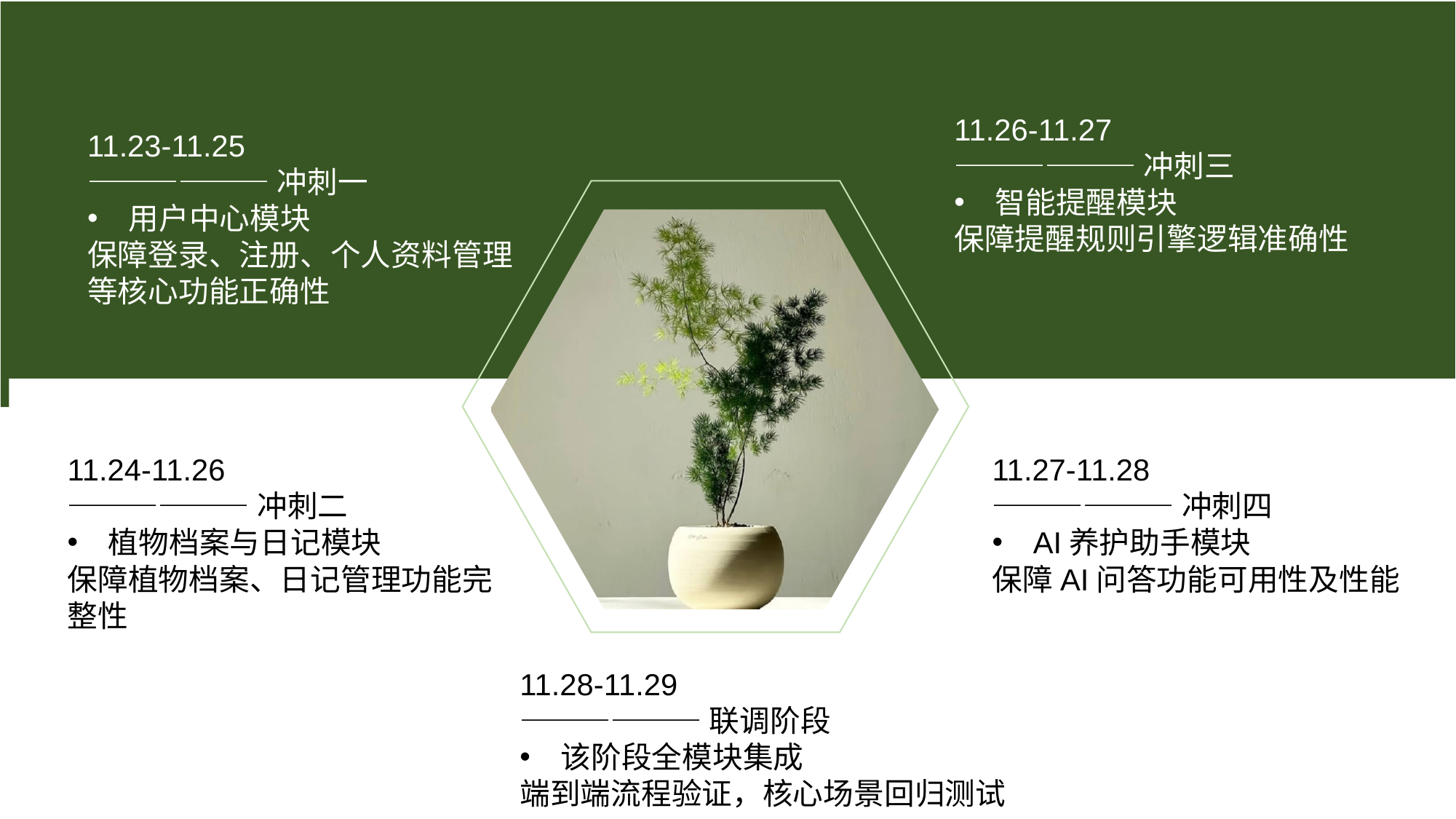

11.26-11.27
——————冲刺三
智能提醒模块
保障提醒规则引擎逻辑准确性
11.23-11.25
——————冲刺一
用户中心模块
保障登录、注册、个人资料管理等核心功能正确性

11.24-11.26
——————冲刺二
植物档案与日记模块
保障植物档案、日记管理功能完整性
11.27-11.28
——————冲刺四
AI养护助手模块
保障AI问答功能可用性及性能
11.28-11.29
——————联调阶段
该阶段全模块集成
端到端流程验证，核心场景回归测试